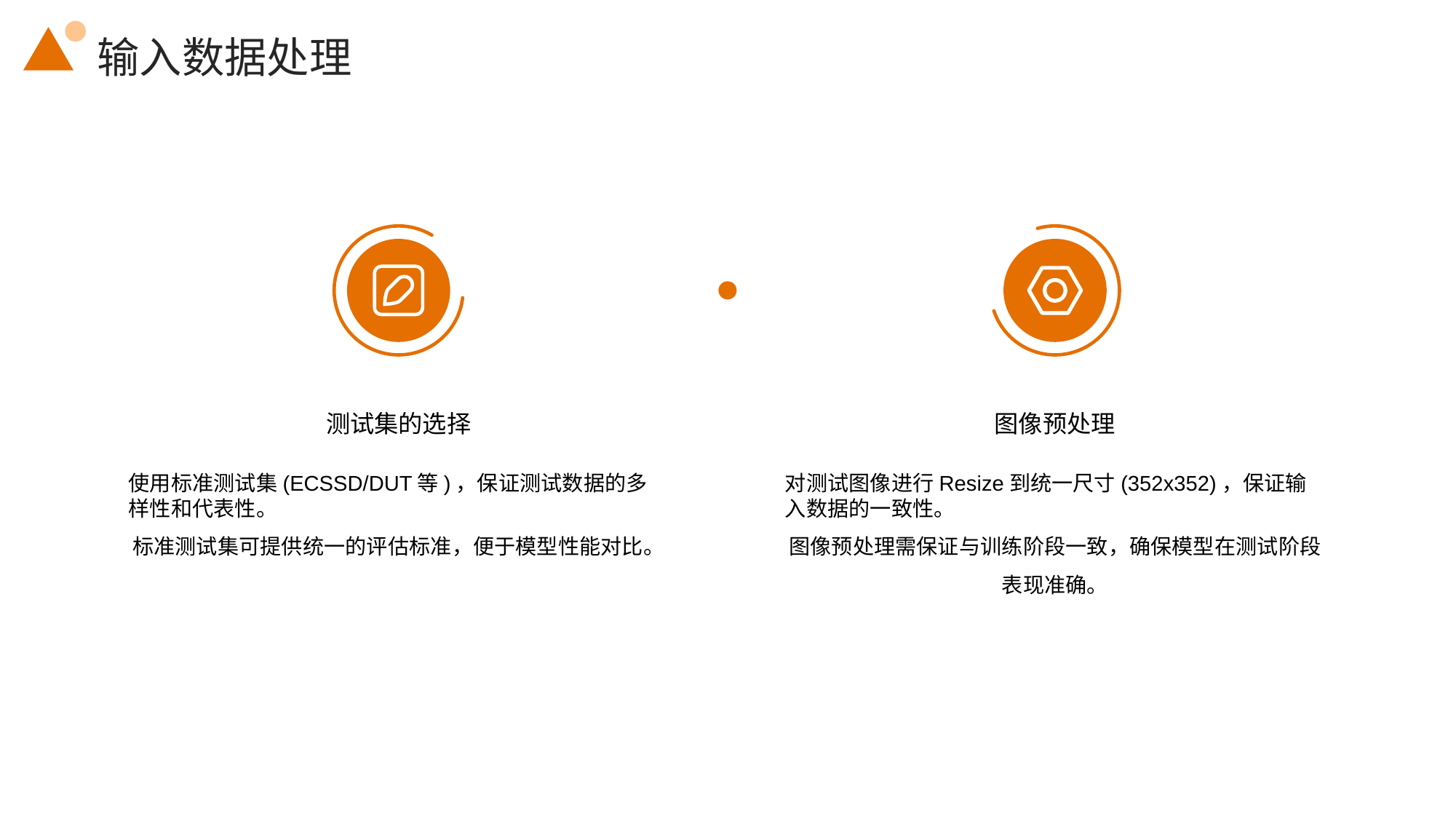

输入数据处理

测试集的选择
图像预处理
使用标准测试集(ECSSD/DUT等)，保证测试数据的多样性和代表性。
标准测试集可提供统一的评估标准，便于模型性能对比。
对测试图像进行Resize到统一尺寸(352x352)，保证输入数据的一致性。
图像预处理需保证与训练阶段一致，确保模型在测试阶段表现准确。